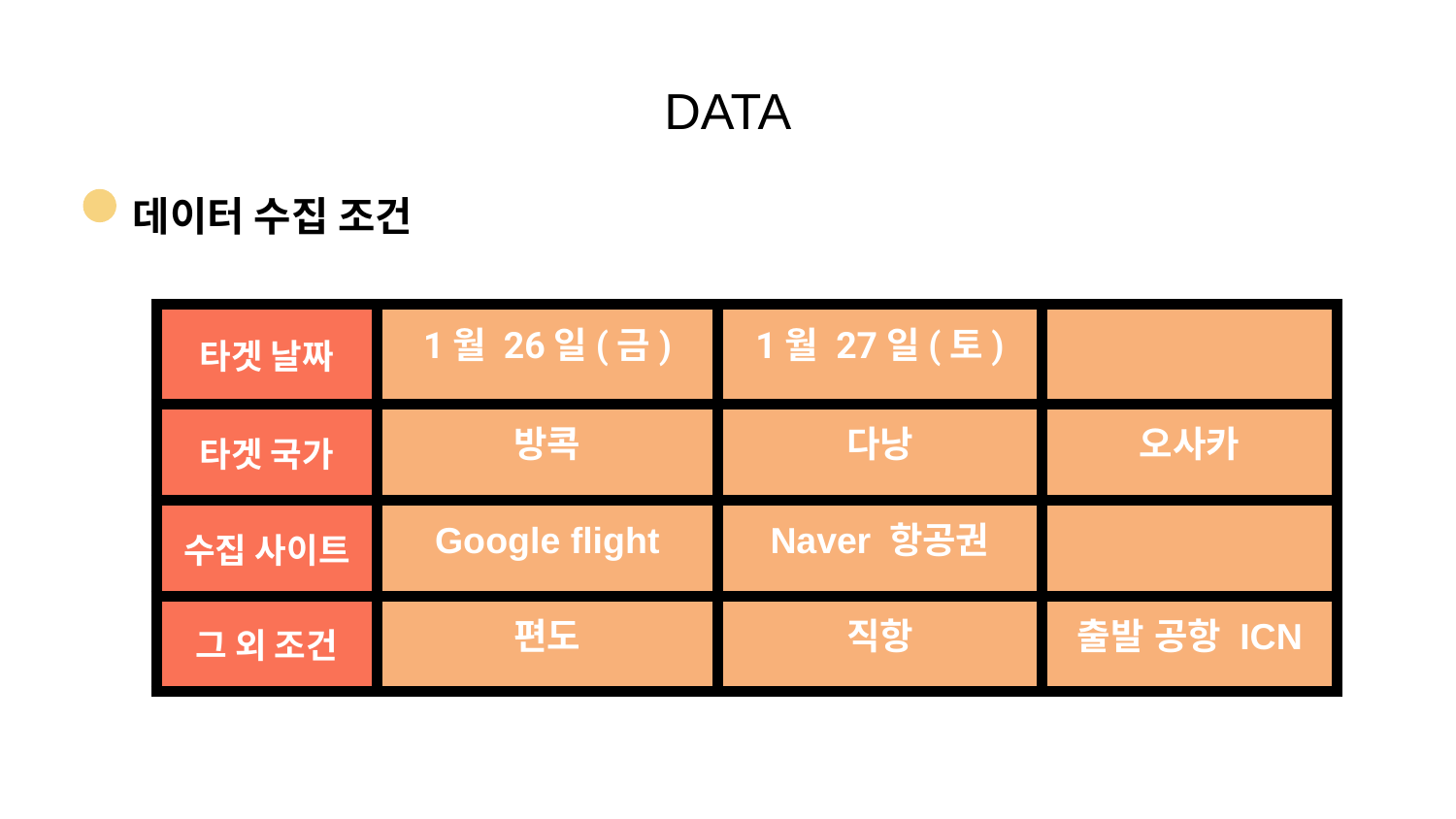

# DATA
데이터 수집 조건

|  |  |  |  |
| --- | --- | --- | --- |
| 타겟 날짜 | 1월 26일(금) | 1월 27일(토) |  |
| 타겟 국가 | 방콕 | 다낭 | 오사카 |
| 수집 사이트 | Google flight | Naver 항공권 |  |
| 그 외 조건 | 편도 | 직항 | 출발 공항 ICN |